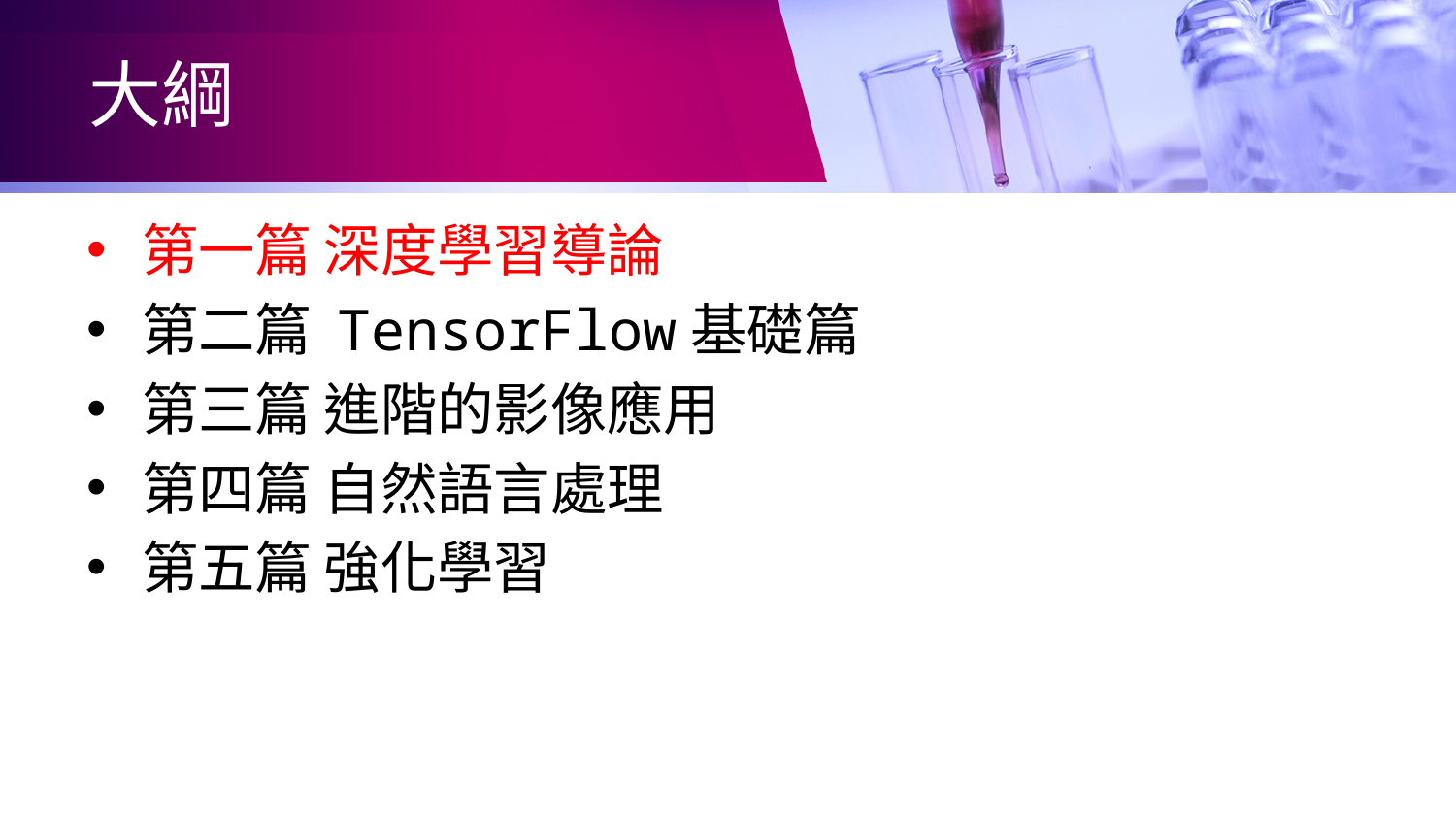

# 大綱
第一篇 深度學習導論
第二篇 TensorFlow基礎篇
第三篇 進階的影像應用
第四篇 自然語言處理
第五篇 強化學習